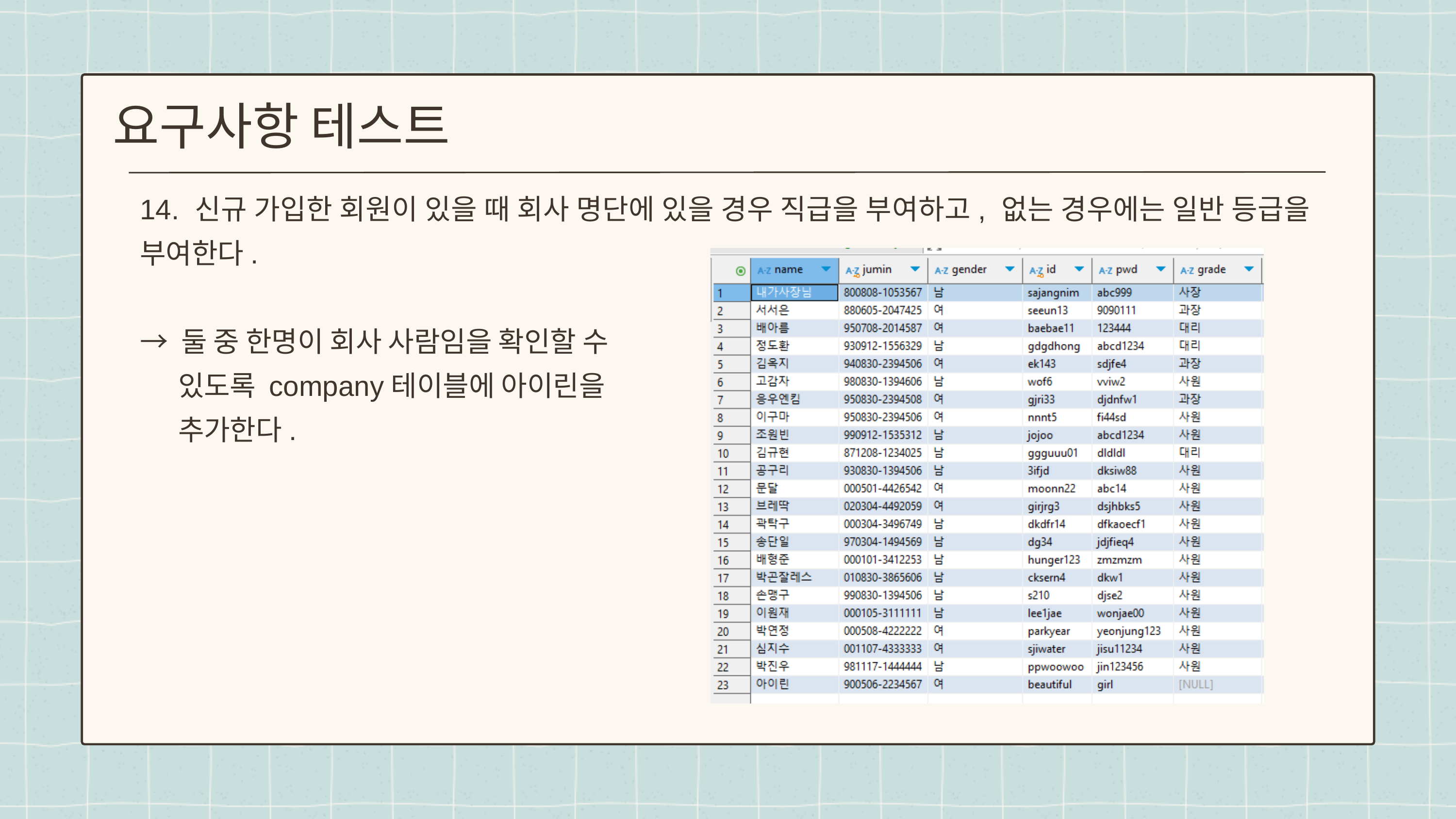

요구사항 테스트

14. 신규 가입한 회원이 있을 때 회사 명단에 있을 경우 직급을 부여하고, 없는 경우에는 일반 등급을 부여한다.

→ 둘 중 한명이 회사 사람임을 확인할 수
     있도록 company테이블에 아이린을
     추가한다.